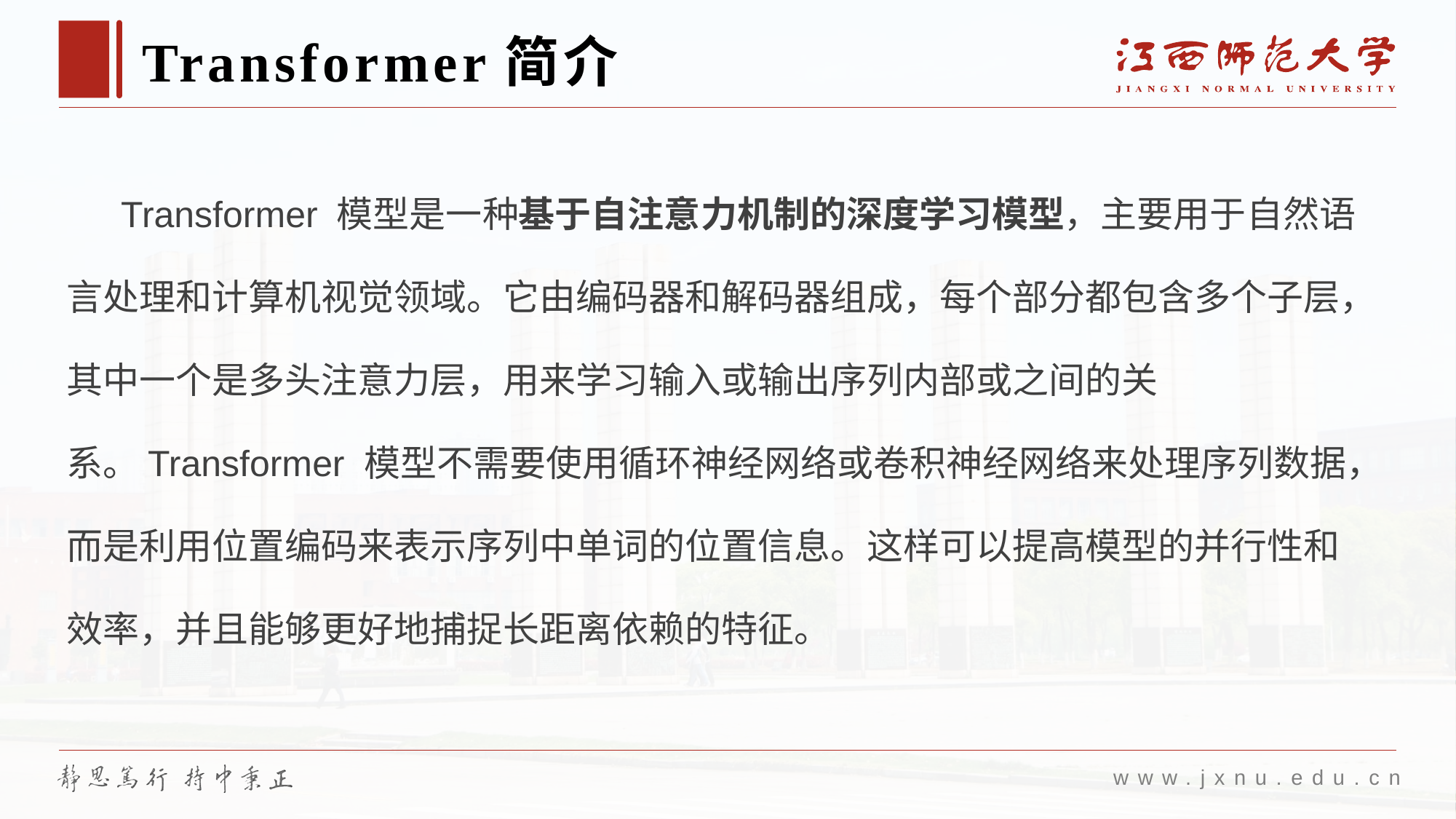

# Transformer简介
Transformer 模型是一种基于自注意力机制的深度学习模型，主要用于自然语言处理和计算机视觉领域。它由编码器和解码器组成，每个部分都包含多个子层，其中一个是多头注意力层，用来学习输入或输出序列内部或之间的关系。Transformer 模型不需要使用循环神经网络或卷积神经网络来处理序列数据，而是利用位置编码来表示序列中单词的位置信息。这样可以提高模型的并行性和效率，并且能够更好地捕捉长距离依赖的特征。